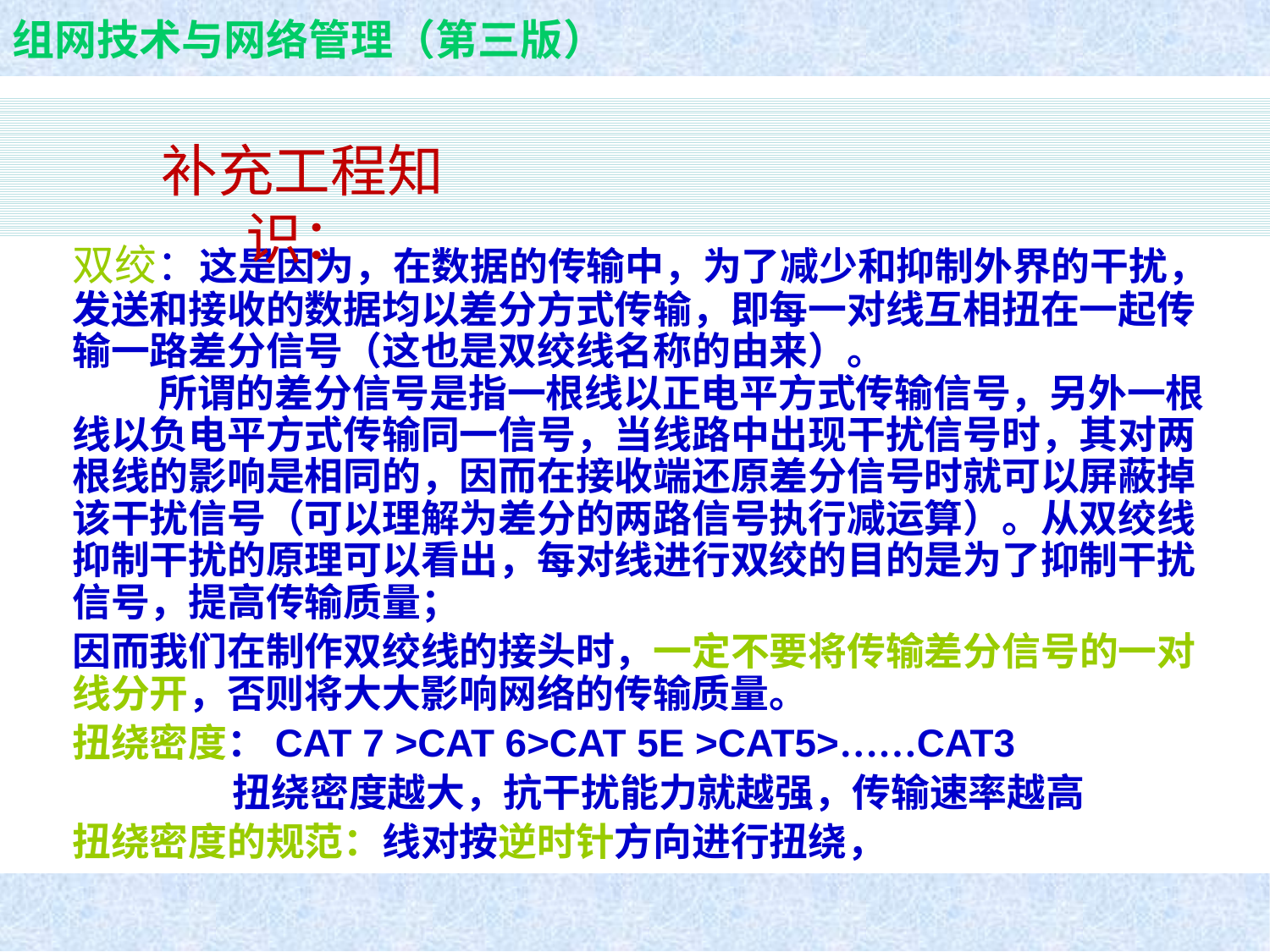

补充工程知识：
双绞：这是因为，在数据的传输中，为了减少和抑制外界的干扰，发送和接收的数据均以差分方式传输，即每一对线互相扭在一起传输一路差分信号（这也是双绞线名称的由来）。
　　 所谓的差分信号是指一根线以正电平方式传输信号，另外一根线以负电平方式传输同一信号，当线路中出现干扰信号时，其对两根线的影响是相同的，因而在接收端还原差分信号时就可以屏蔽掉该干扰信号（可以理解为差分的两路信号执行减运算）。从双绞线抑制干扰的原理可以看出，每对线进行双绞的目的是为了抑制干扰信号，提高传输质量；
因而我们在制作双绞线的接头时，一定不要将传输差分信号的一对线分开，否则将大大影响网络的传输质量。
扭绕密度：CAT 7 >CAT 6>CAT 5E >CAT5>……CAT3
                 扭绕密度越大，抗干扰能力就越强，传输速率越高
扭绕密度的规范：线对按逆时针方向进行扭绕，